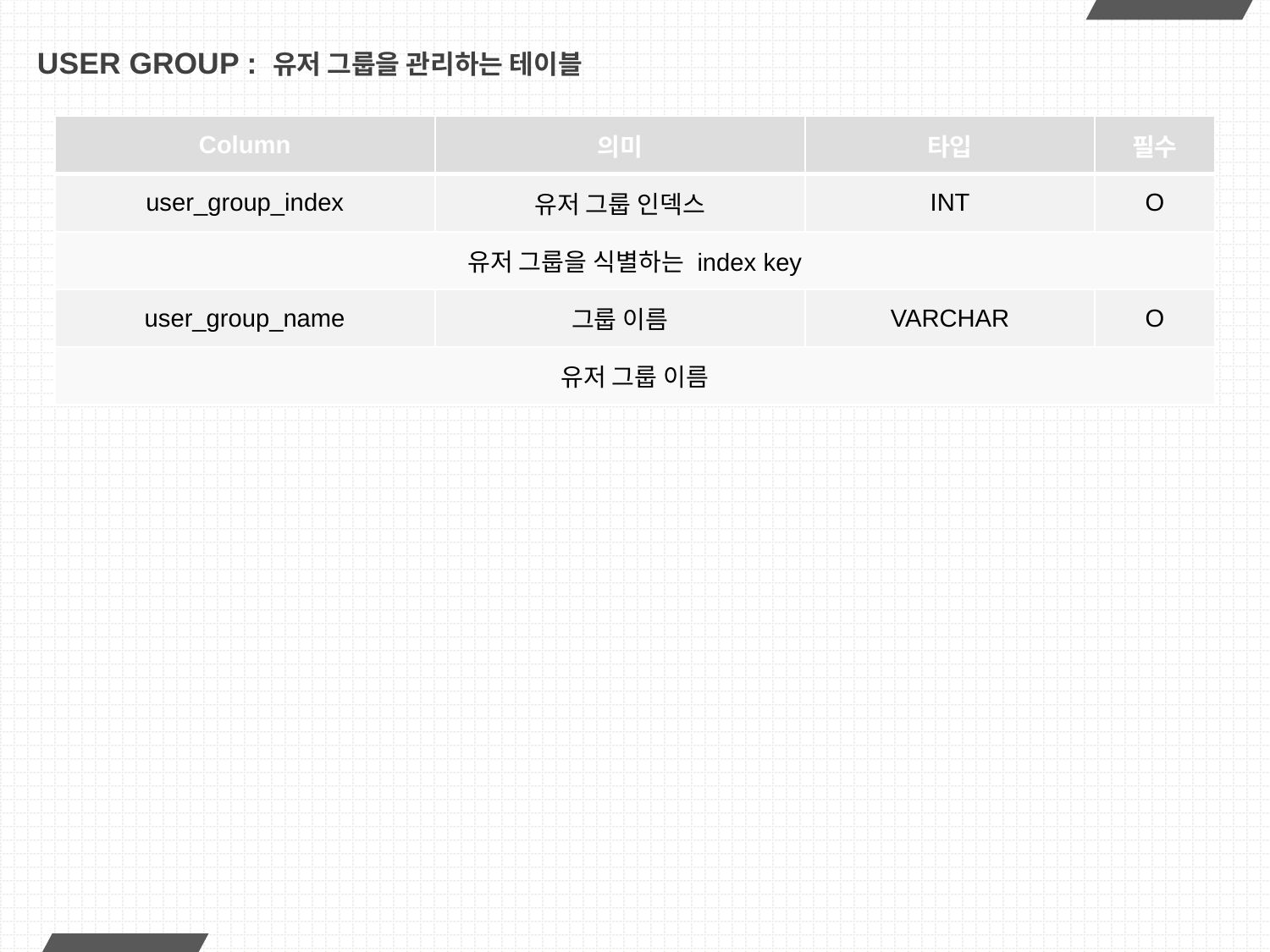

# USER GROUP : 유저 그룹을 관리하는 테이블
| Column | 의미 | 타입 | 필수 |
| --- | --- | --- | --- |
| user\_group\_index | 유저 그룹 인덱스 | INT | O |
| 유저 그룹을 식별하는 index key |  |  |  |
| user\_group\_name | 그룹 이름 | VARCHAR | O |
| 유저 그룹 이름 |  |  |  |